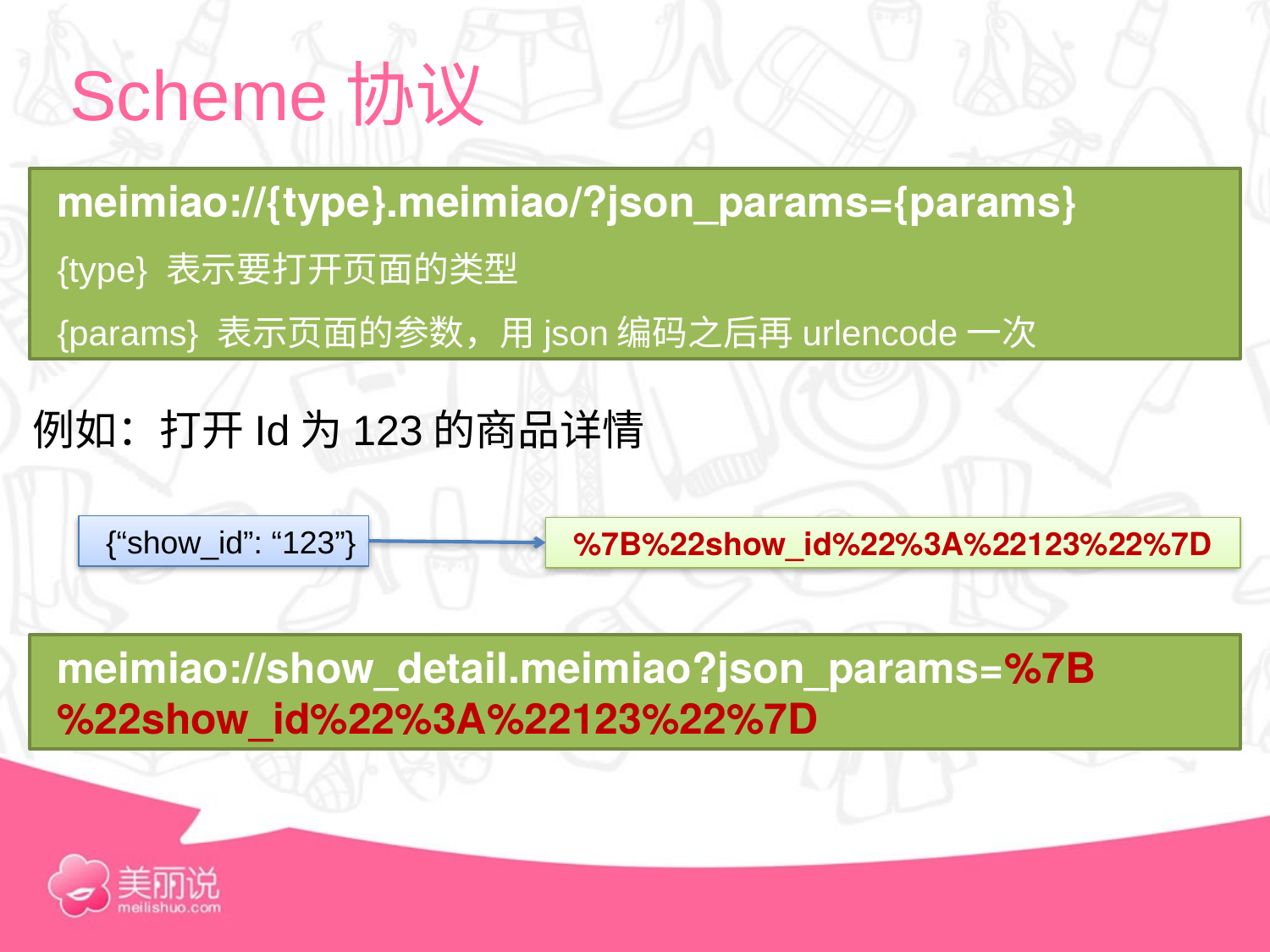

# Scheme协议
meimiao://{type}.meimiao/?json_params={params}
{type} 表示要打开页面的类型
{params} 表示页面的参数，用json编码之后再urlencode一次
例如：打开Id为123的商品详情
{“show_id”: “123”}
%7B%22show_id%22%3A%22123%22%7D
meimiao://show_detail.meimiao?json_params=%7B%22show_id%22%3A%22123%22%7D